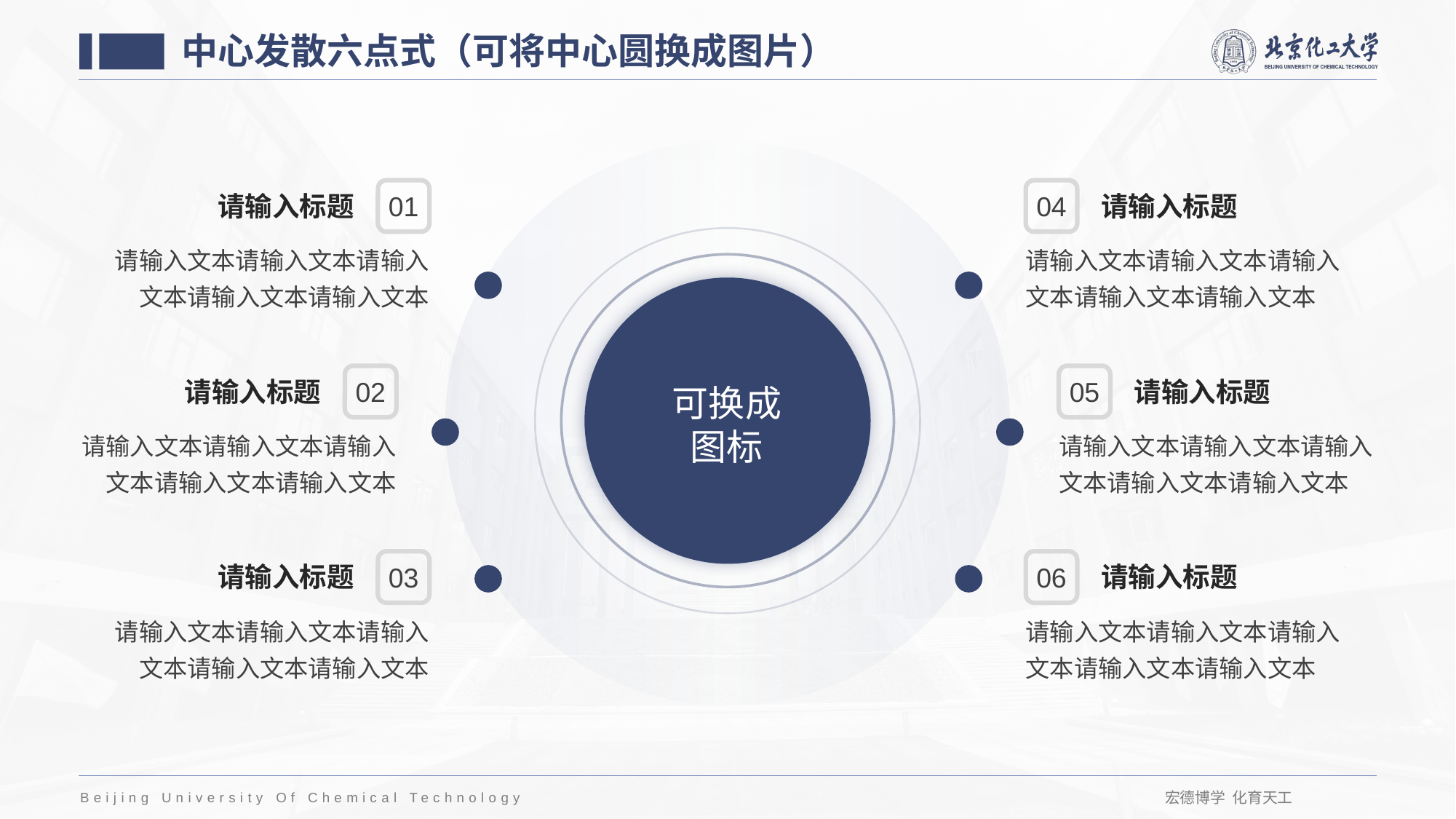

中心发散六点式（可将中心圆换成图片）

01
04
请输入标题
请输入标题

请输入文本请输入文本请输入文本请输入文本请输入文本
请输入文本请输入文本请输入文本请输入文本请输入文本

02
05
请输入标题
请输入标题
可换成
图标
请输入文本请输入文本请输入文本请输入文本请输入文本

请输入文本请输入文本请输入文本请输入文本请输入文本
03
06
请输入标题
请输入标题

请输入文本请输入文本请输入文本请输入文本请输入文本
请输入文本请输入文本请输入文本请输入文本请输入文本